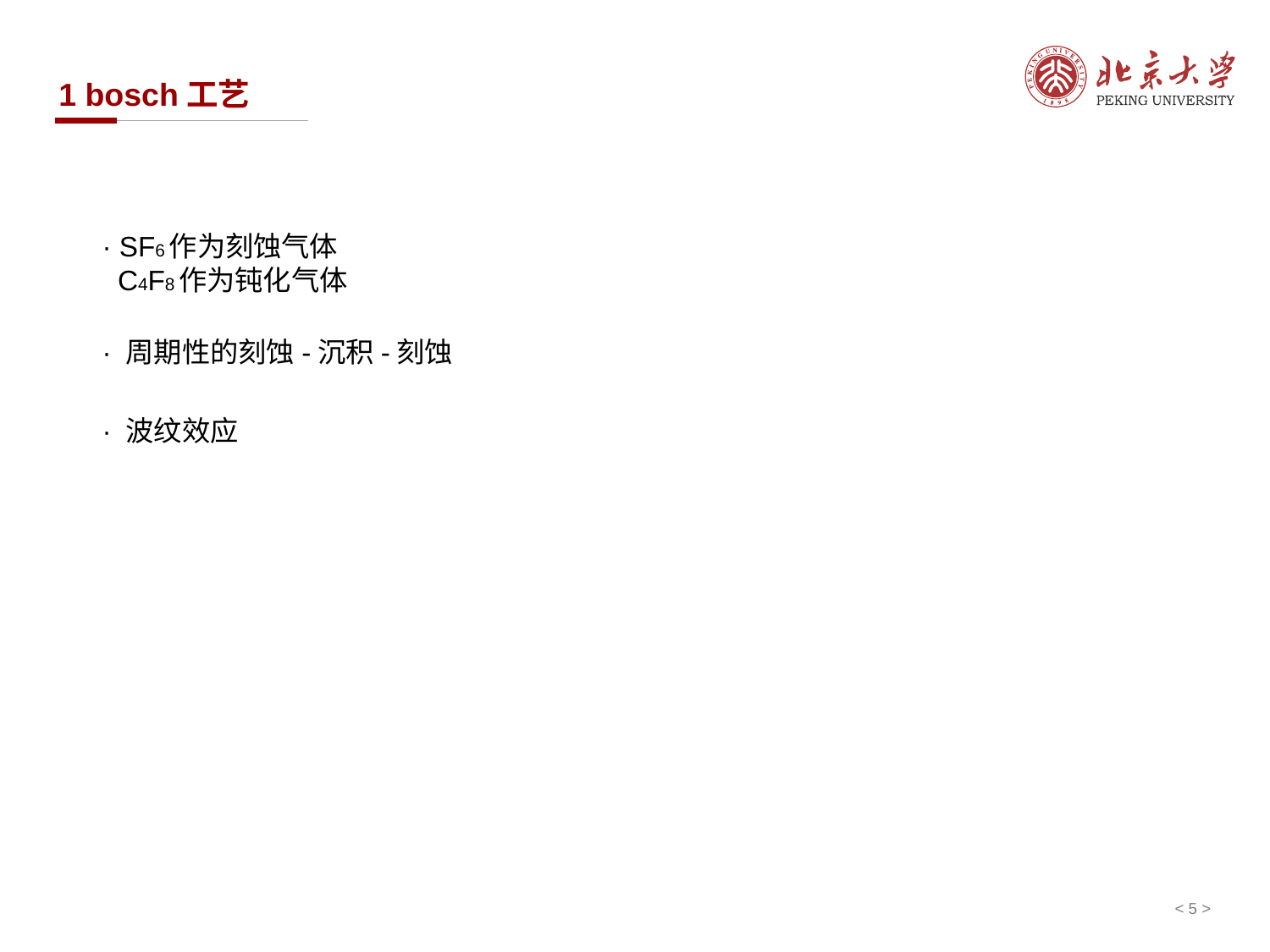

1 bosch工艺

· SF6作为刻蚀气体
  C4F8作为钝化气体
· 周期性的刻蚀-沉积-刻蚀
· 波纹效应
< 5 >